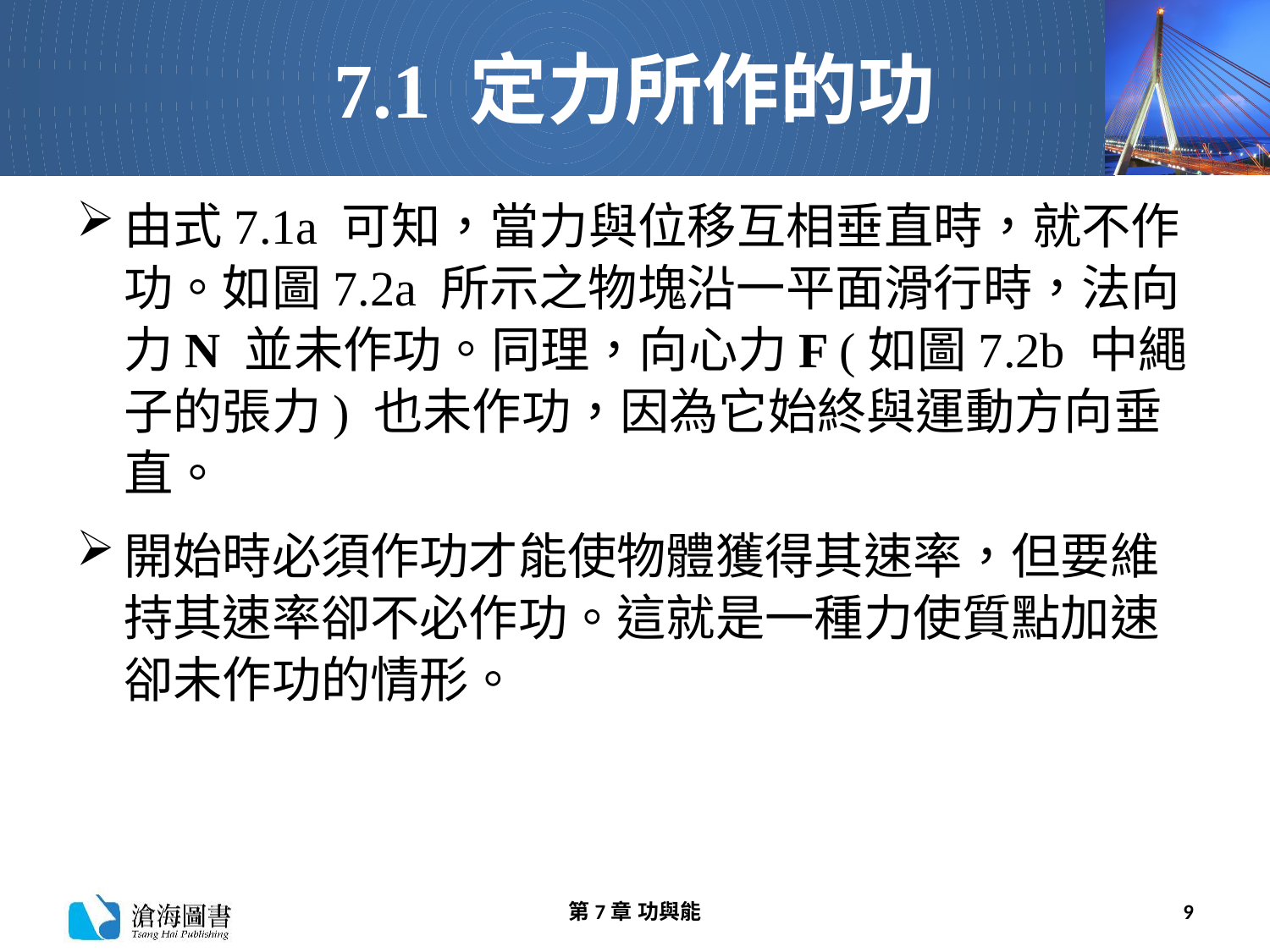

# 7.1 定力所作的功
由式7.1a 可知，當力與位移互相垂直時，就不作功。如圖7.2a 所示之物塊沿一平面滑行時，法向力N 並未作功。同理，向心力F (如圖7.2b 中繩子的張力) 也未作功，因為它始終與運動方向垂直。
開始時必須作功才能使物體獲得其速率，但要維持其速率卻不必作功。這就是一種力使質點加速卻未作功的情形。
第7章 功與能
9